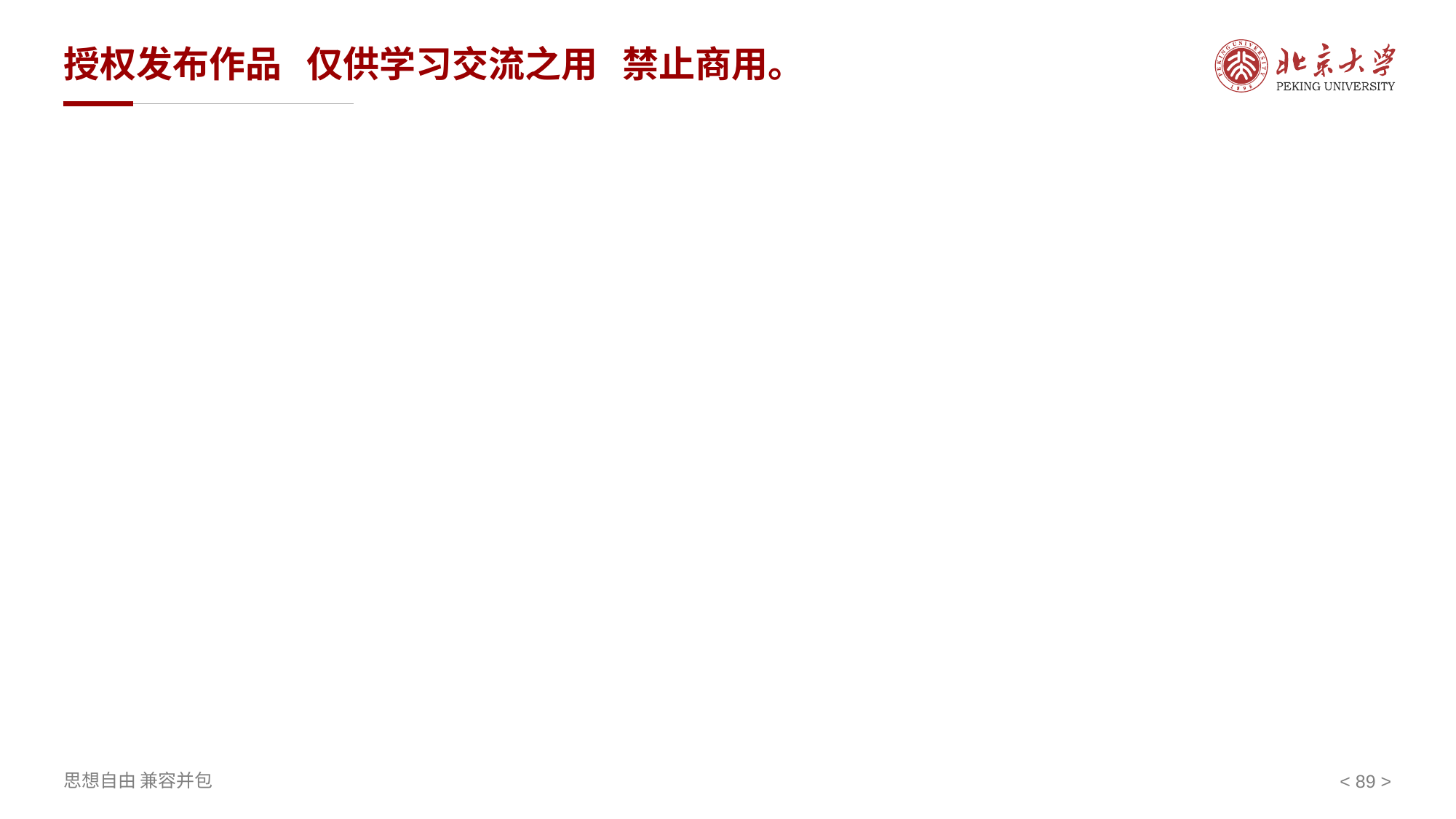

# 授权发布作品   仅供学习交流之用   禁止商用。
< 89 >